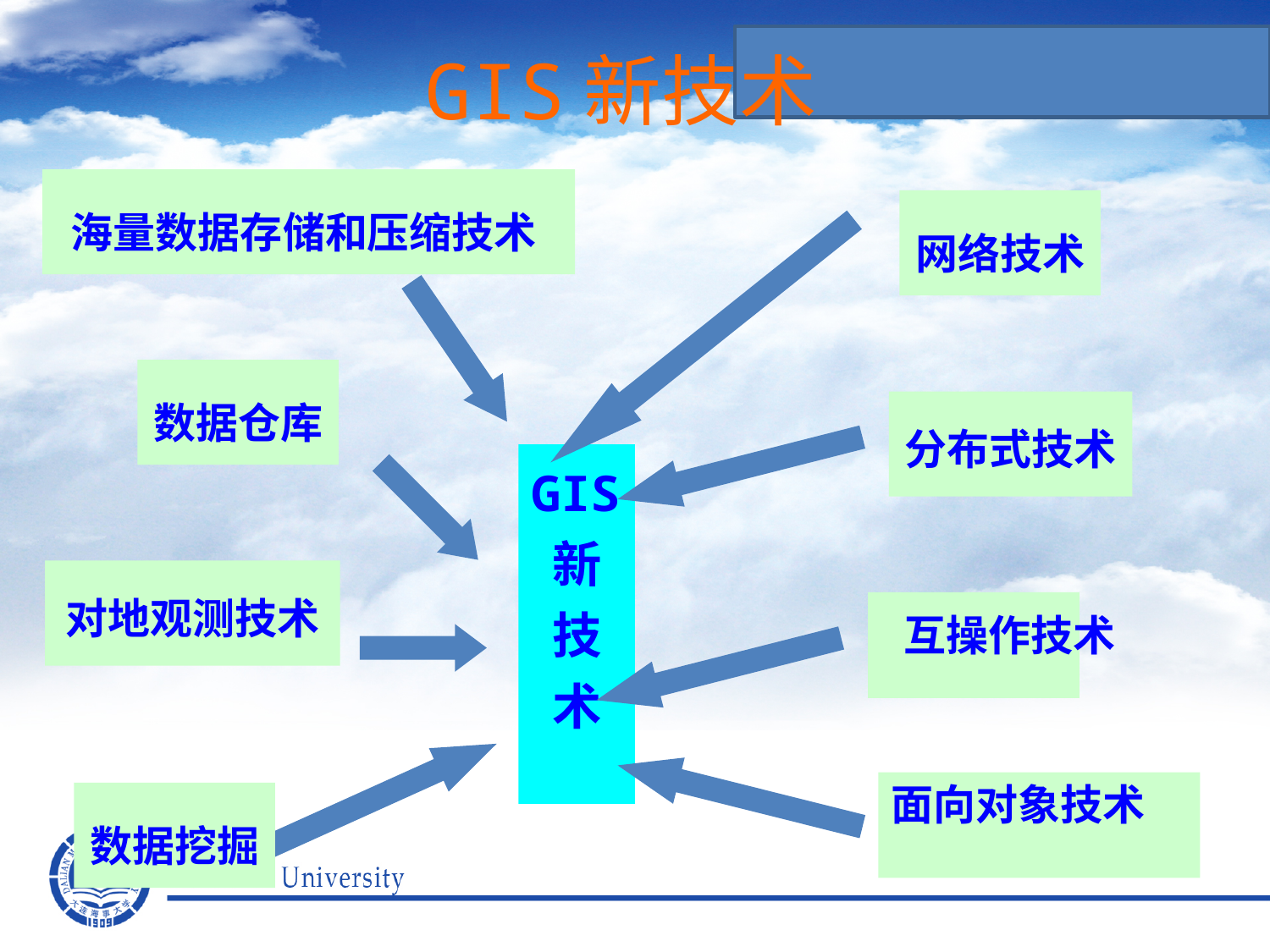

GIS新技术
海量数据存储和压缩技术

网络技术

数据仓库
分布式技术
GIS新技术

对地观测技术

       互操作技术

面向对象技术
数据挖掘